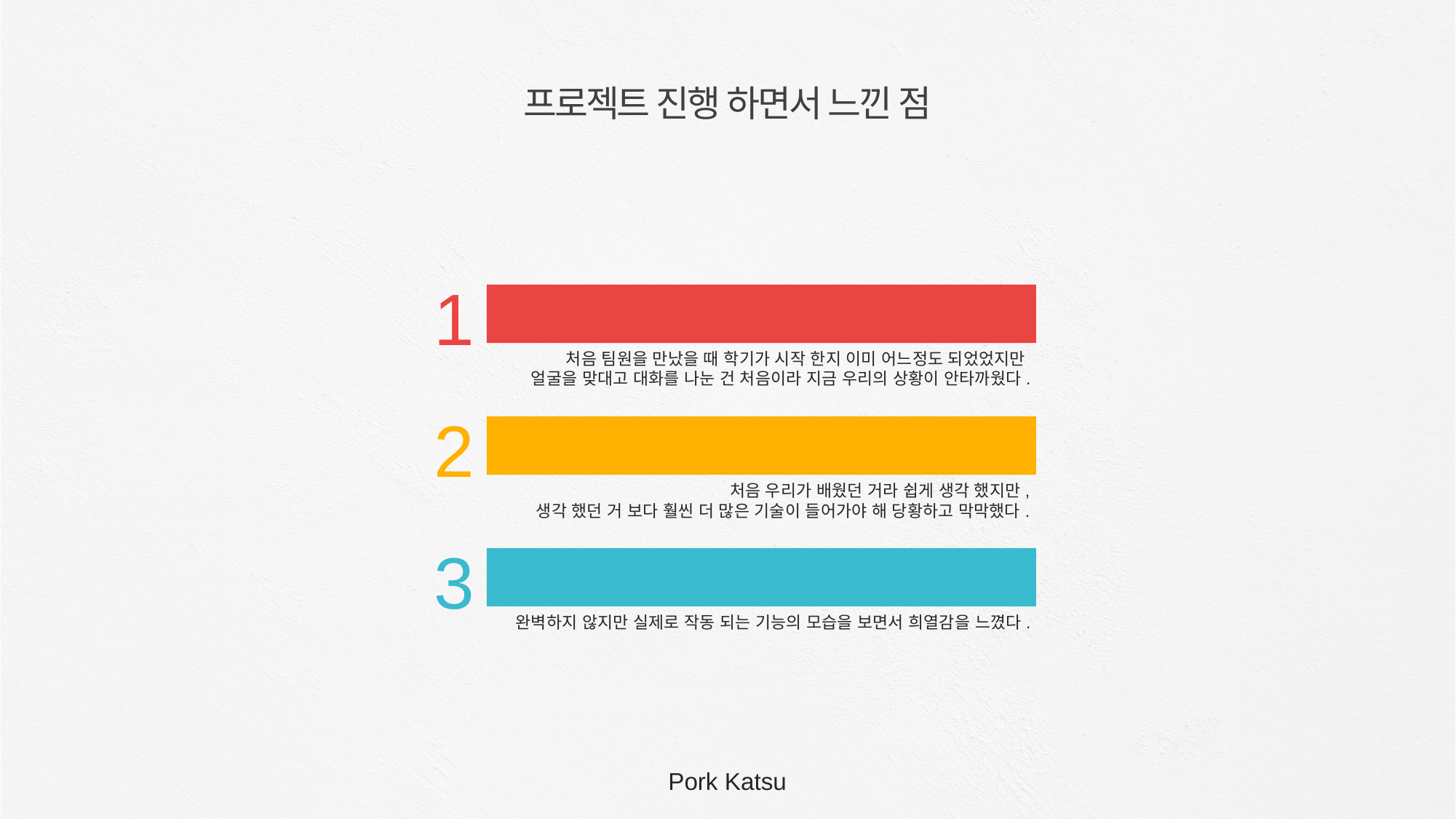

프로젝트 진행 하면서 느낀 점
1

기획 구상
처음 팀원을 만났을 때 학기가 시작 한지 이미 어느정도 되었었지만
얼굴을 맞대고 대화를 나눈 건 처음이라 지금 우리의 상황이 안타까웠다.
2

기술 조사 및 공부
처음 우리가 배웠던 거라 쉽게 생각 했지만,
생각 했던 거 보다 훨씬 더 많은 기술이 들어가야 해 당황하고 막막했다.
3

기능 구현
완벽하지 않지만 실제로 작동 되는 기능의 모습을 보면서 희열감을 느꼈다.
Pork Katsu